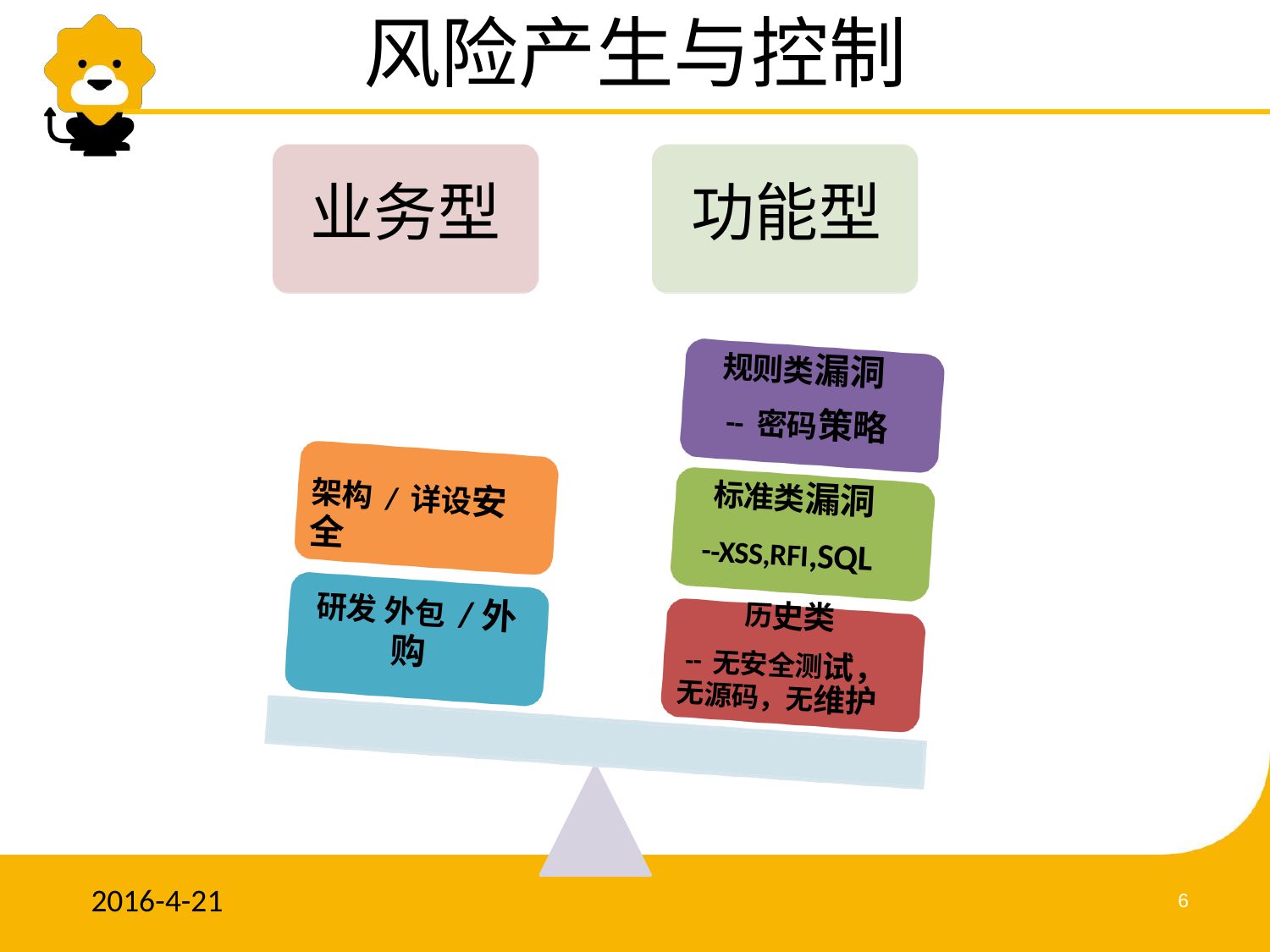

# 风险产生与控制

业务型	功能型

规则类漏洞
--密码策略
标准类漏洞
架构/详设安全
--XSS,RFI,SQL
研发 外包/外
历史类
购
--无安全测试，
无源码，无维护

2016-4-21
6